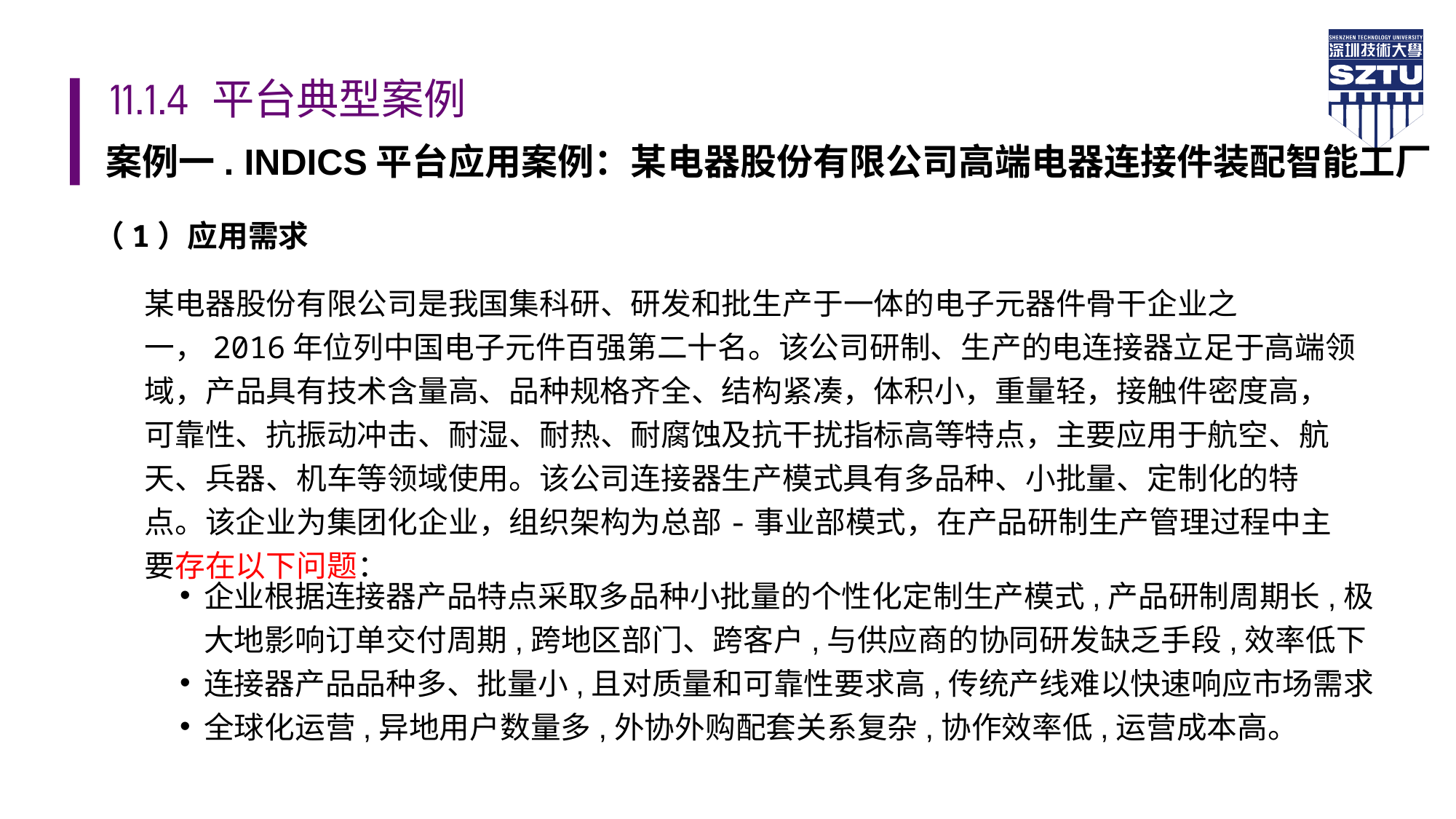

# 11.1.4 平台典型案例
案例一. INDICS平台应用案例：某电器股份有限公司高端电器连接件装配智能工厂
（1）应用需求

某电器股份有限公司是我国集科研、研发和批生产于一体的电子元器件骨干企业之一，2016年位列中国电子元件百强第二十名。该公司研制、生产的电连接器立足于高端领域，产品具有技术含量高、品种规格齐全、结构紧凑，体积小，重量轻，接触件密度高，可靠性、抗振动冲击、耐湿、耐热、耐腐蚀及抗干扰指标高等特点，主要应用于航空、航天、兵器、机车等领域使用。该公司连接器生产模式具有多品种、小批量、定制化的特点。该企业为集团化企业，组织架构为总部-事业部模式，在产品研制生产管理过程中主要存在以下问题：
企业根据连接器产品特点采取多品种小批量的个性化定制生产模式,产品研制周期长,极大地影响订单交付周期,跨地区部门、跨客户,与供应商的协同研发缺乏手段,效率低下
连接器产品品种多、批量小,且对质量和可靠性要求高,传统产线难以快速响应市场需求
全球化运营,异地用户数量多,外协外购配套关系复杂,协作效率低,运营成本高。